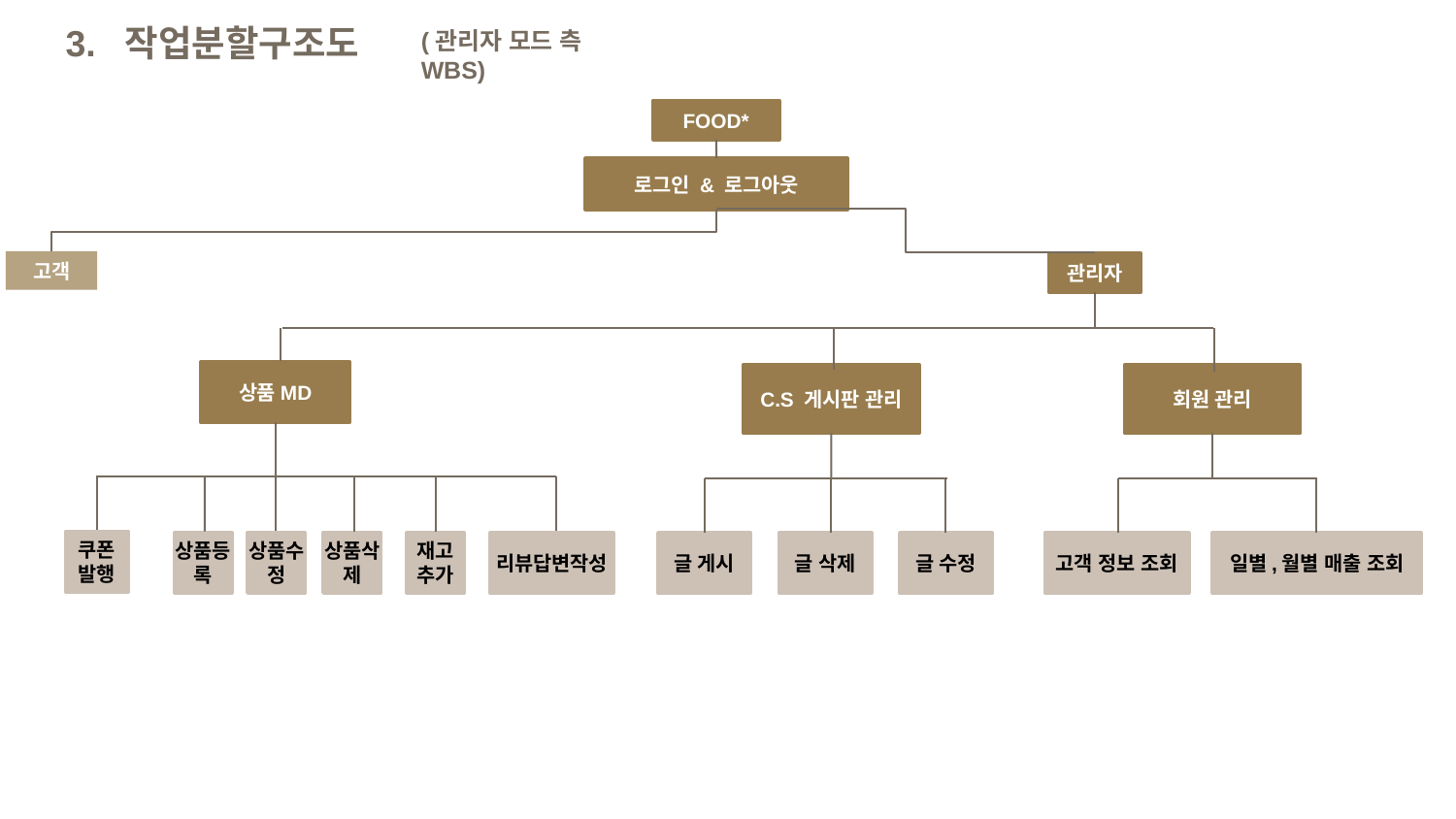

3.  작업분할구조도
(관리자 모드 측 WBS)
FOOD*
로그인 & 로그아웃
고객
관리자
상품MD
C.S 게시판 관리
회원 관리
쿠폰
발행
상품수정
상품삭제
상품등록
재고 추가
리뷰답변작성
글 게시
글 삭제
글 수정
고객 정보 조회
일별,월별 매출 조회
7